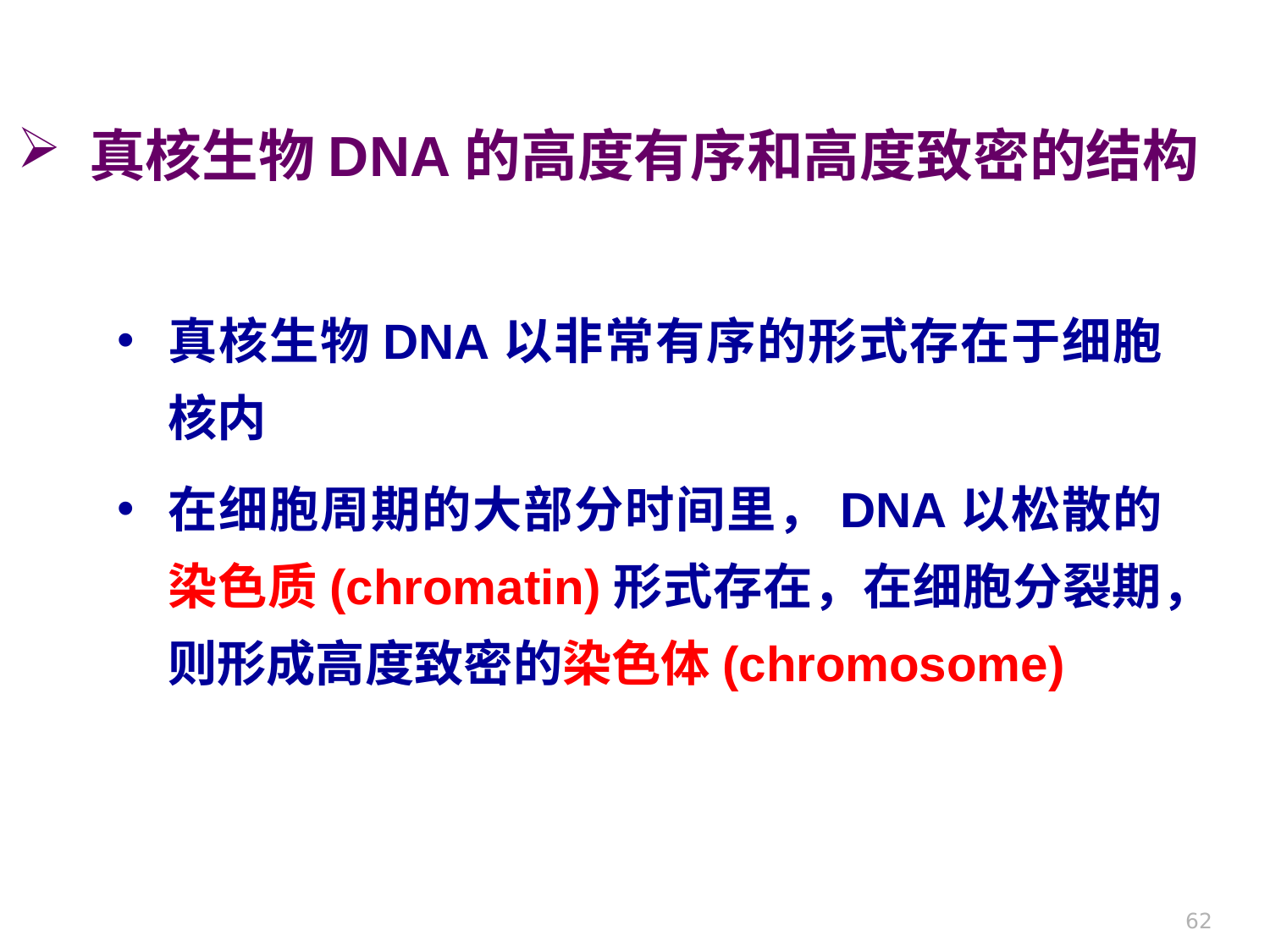

真核生物DNA的高度有序和高度致密的结构
真核生物DNA以非常有序的形式存在于细胞核内
在细胞周期的大部分时间里，DNA以松散的染色质(chromatin)形式存在，在细胞分裂期，则形成高度致密的染色体(chromosome)

62